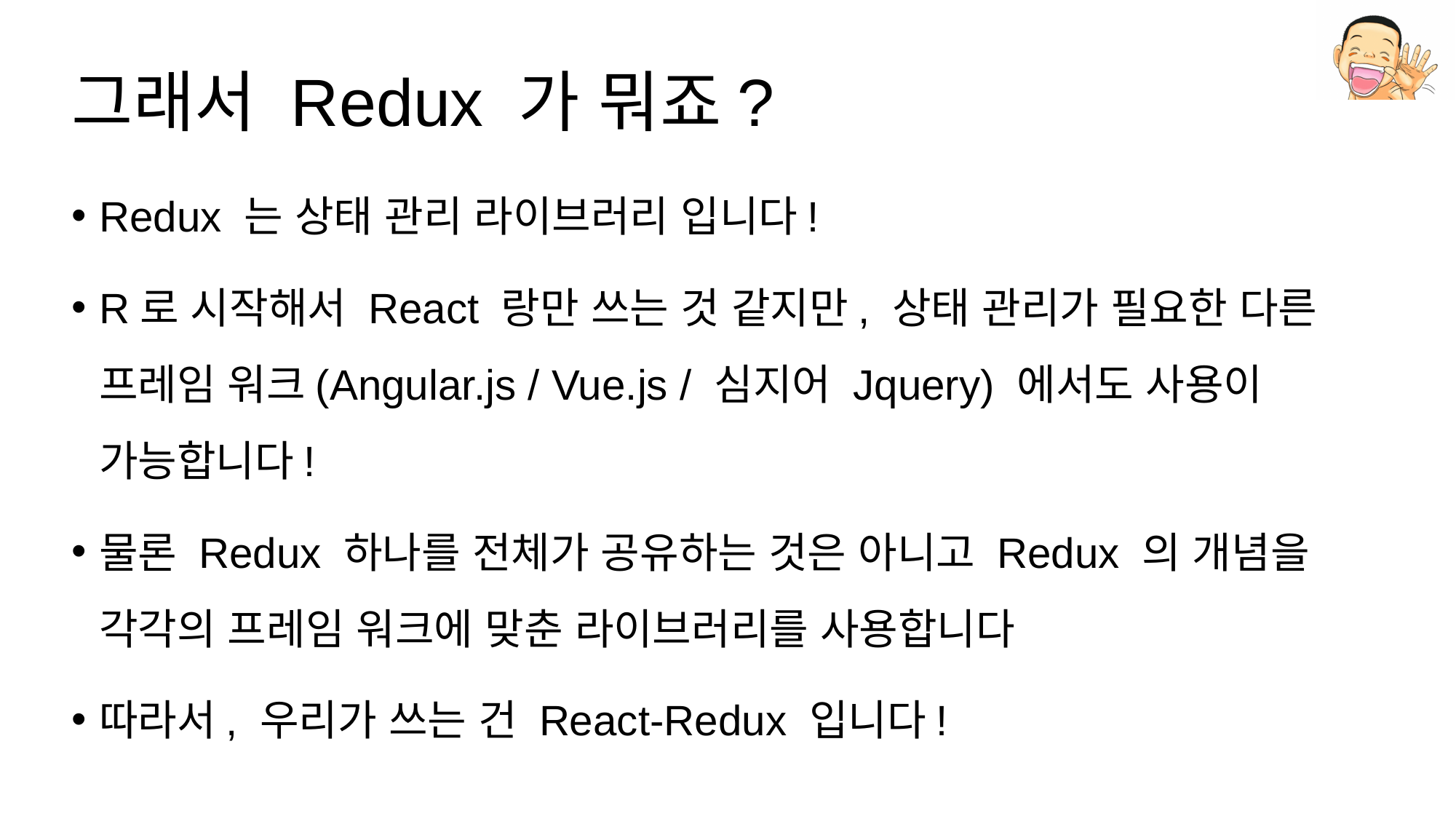

# 그래서 Redux 가 뭐죠?
Redux 는 상태 관리 라이브러리 입니다!
R로 시작해서 React 랑만 쓰는 것 같지만, 상태 관리가 필요한 다른 프레임 워크(Angular.js / Vue.js / 심지어 Jquery) 에서도 사용이 가능합니다!
물론 Redux 하나를 전체가 공유하는 것은 아니고 Redux 의 개념을 각각의 프레임 워크에 맞춘 라이브러리를 사용합니다
따라서, 우리가 쓰는 건 React-Redux 입니다!